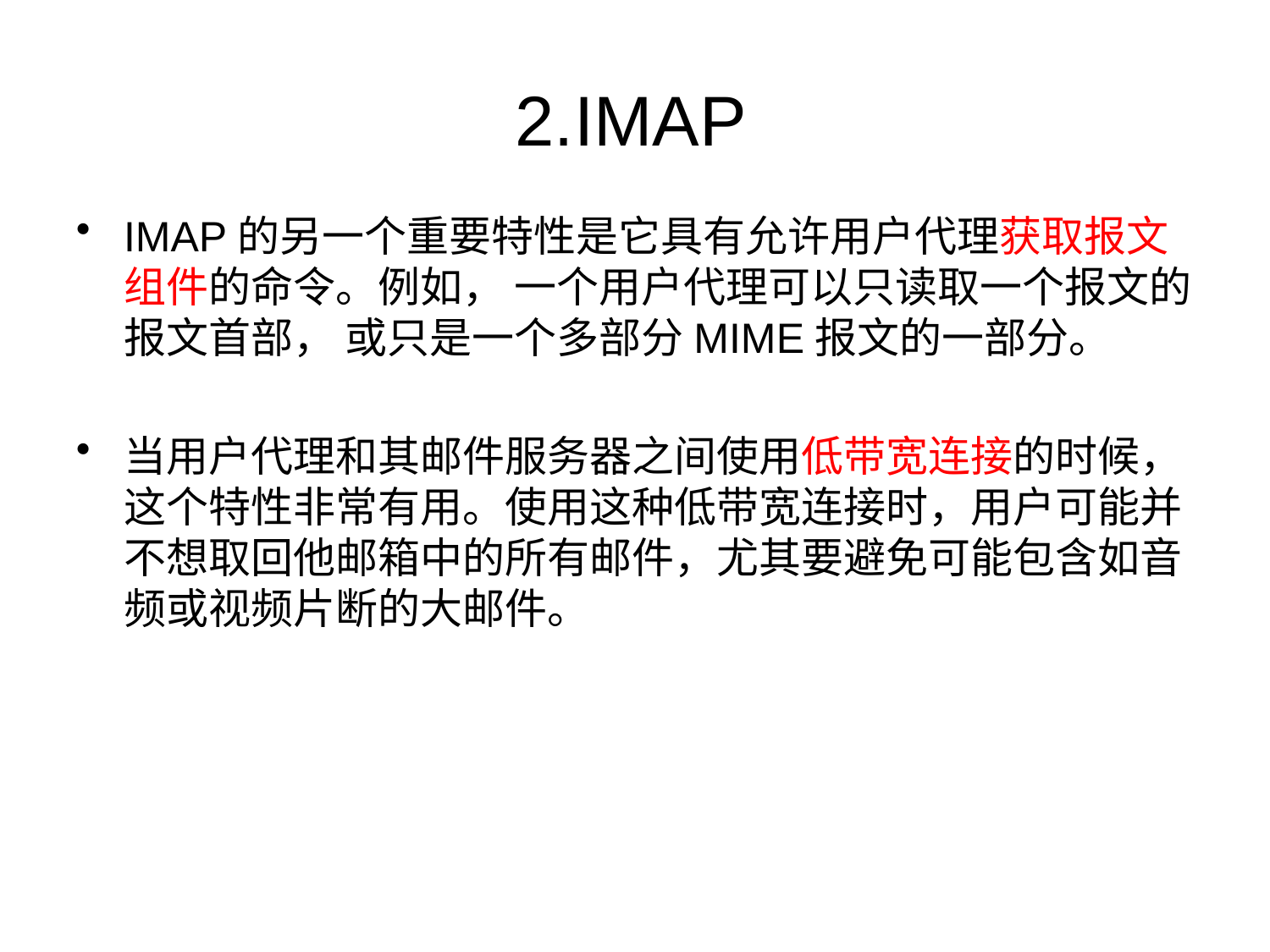

# 2.IMAP
IMAP的另一个重要特性是它具有允许用户代理获取报文组件的命令。例如， 一个用户代理可以只读取一个报文的报文首部， 或只是一个多部分MIME报文的一部分。

当用户代理和其邮件服务器之间使用低带宽连接的时候，这个特性非常有用。使用这种低带宽连接时，用户可能并不想取回他邮箱中的所有邮件，尤其要避免可能包含如音频或视频片断的大邮件。